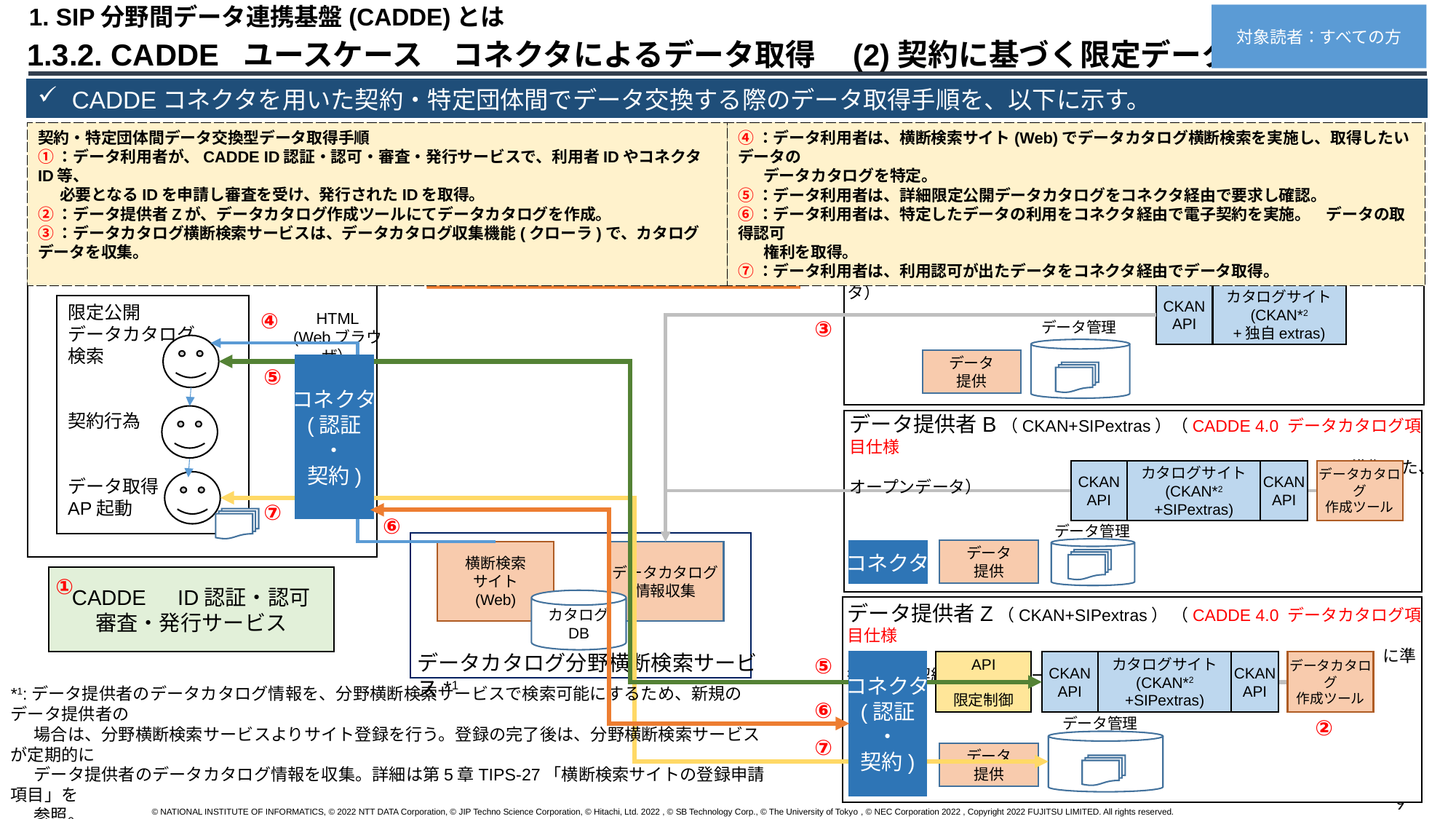

1. SIP分野間データ連携基盤(CADDE)とは
対象読者：すべての方
1.3.2. CADDE  ユースケース　コネクタによるデータ取得　(2)契約に基づく限定データ型
CADDEコネクタを用いた契約・特定団体間でデータ交換する際のデータ取得手順を、以下に示す。
契約・特定団体間データ交換型データ取得手順
①：データ利用者が、CADDE ID認証・認可・審査・発行サービスで、利用者IDやコネクタID等、
     必要となるIDを申請し審査を受け、発行されたIDを取得。
②：データ提供者Zが、データカタログ作成ツールにてデータカタログを作成。
③：データカタログ横断検索サービスは、データカタログ収集機能(クローラ)で、カタログデータを収集。

④：データ利用者は、横断検索サイト(Web)でデータカタログ横断検索を実施し、取得したいデータの
      データカタログを特定。
⑤：データ利用者は、詳細限定公開データカタログをコネクタ経由で要求し確認。
⑥：データ利用者は、特定したデータの利用をコネクタ経由で電子契約を実施。　データの取得認可
      権利を取得。
⑦：データ利用者は、利用認可が出たデータをコネクタ経由でデータ取得。

契約に基づく限定データ型データ取得手順
データ利用者
データ提供者A（CKAN+独自extras ）（自治体等独自のオープンデータ）

CKAN
API
カタログサイト
(CKAN*2
+独自extras)
限定公開
データカタログ
検索

契約行為

データ取得
AP起動

④
HTML
(Webブラウザ）
③
データ管理

データ
提供
コネクタ
(認証
・
契約)
⑤

データ提供者B（CKAN+SIPextras）（CADDE 4.0 データカタログ項目仕様
　　　　　　　　　　　　　　　　　　　　　　　　　　　　　に準拠した、オープンデータ）
CKAN
API
カタログサイト
(CKAN*2
+SIPextras)
CKAN
API
データカタログ
作成ツール

⑦
⑥

データ管理

横断検索
サイト
(Web)
データカタログ
情報収集
カタログ
DB
データカタログ分野横断検索サービス*1

データ
提供
コネクタ

CADDE　ID認証・認可
審査・発行サービス
①

データ提供者Z（CKAN+SIPextras） （CADDE 4.0 データカタログ項目仕様
　　　　　　　　　　　　　　　　　　　　　　　　　　　　　　　　に準拠した、契約に基づくデータ）
⑤
コネクタ
(認証
・
契約)
API

限定制御
CKAN
API
カタログサイト
(CKAN*2
+SIPextras)
CKAN
API
データカタログ
作成ツール
*1:データ提供者のデータカタログ情報を、分野横断検索サービスで検索可能にするため、新規のデータ提供者の
     場合は、分野横断検索サービスよりサイト登録を行う。登録の完了後は、分野横断検索サービスが定期的に
     データ提供者のデータカタログ情報を収集。詳細は第5章TIPS-27「横断検索サイトの登録申請項目」を
     参照。
*2:CKANはオープンソースで提供されているデータカタログ管理ソフトウェア。詳細は第5章TIPS-5『データ
     カタログシステムとカタログシステム開発OSS「CKAN」および拡張』　を参照。
⑥
データ管理
②
⑦

データ
提供